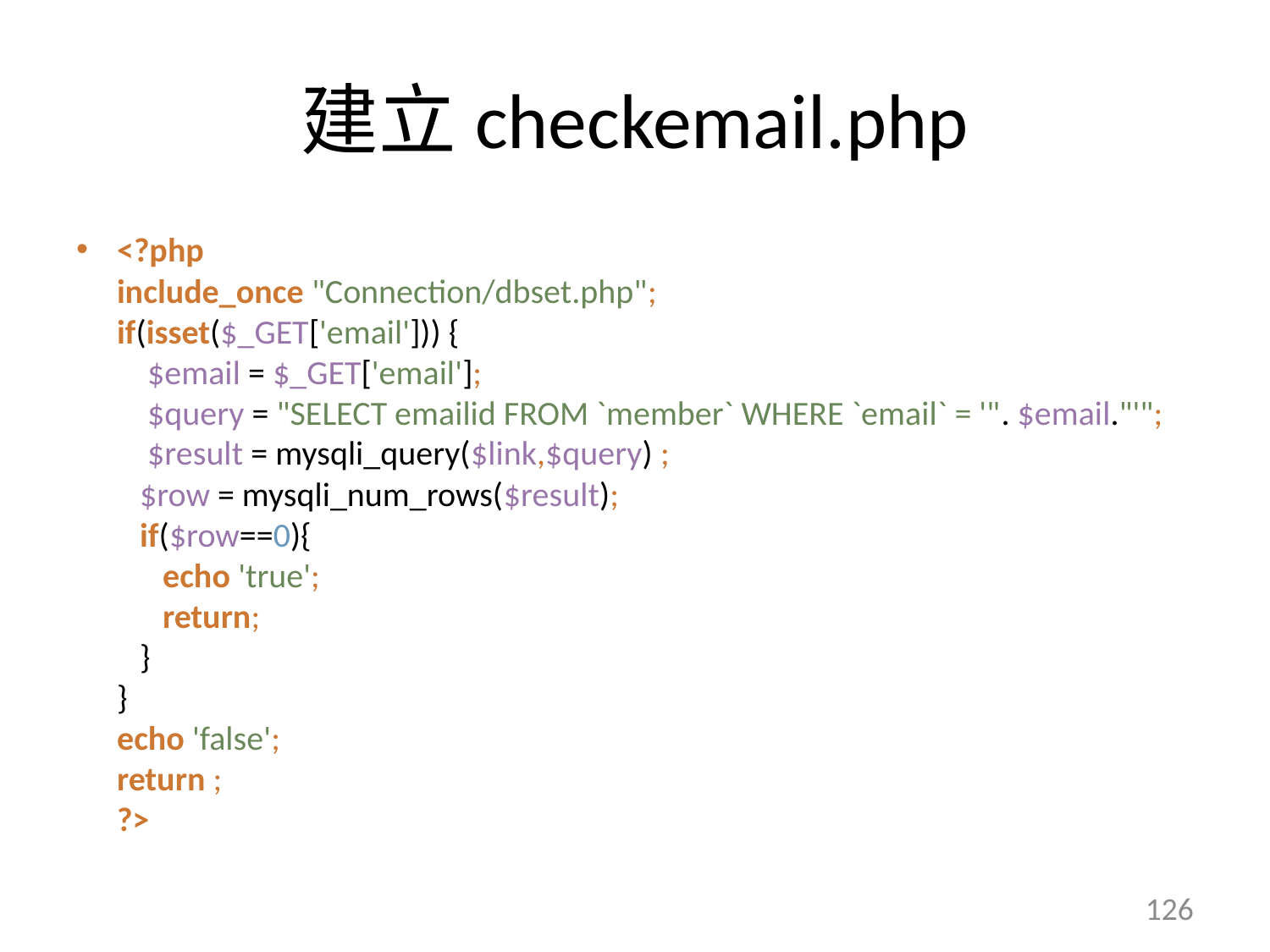

# 建立checkemail.php
<?php
include_once "Connection/dbset.php";
if(isset($_GET['email'])) {
    $email = $_GET['email'];
    $query = "SELECT emailid FROM `member` WHERE `email` = '". $email."'";
    $result = mysqli_query($link,$query) ;
   $row = mysqli_num_rows($result);
   if($row==0){
      echo 'true';
      return;
   }
}
echo 'false';
return ;
?>
126